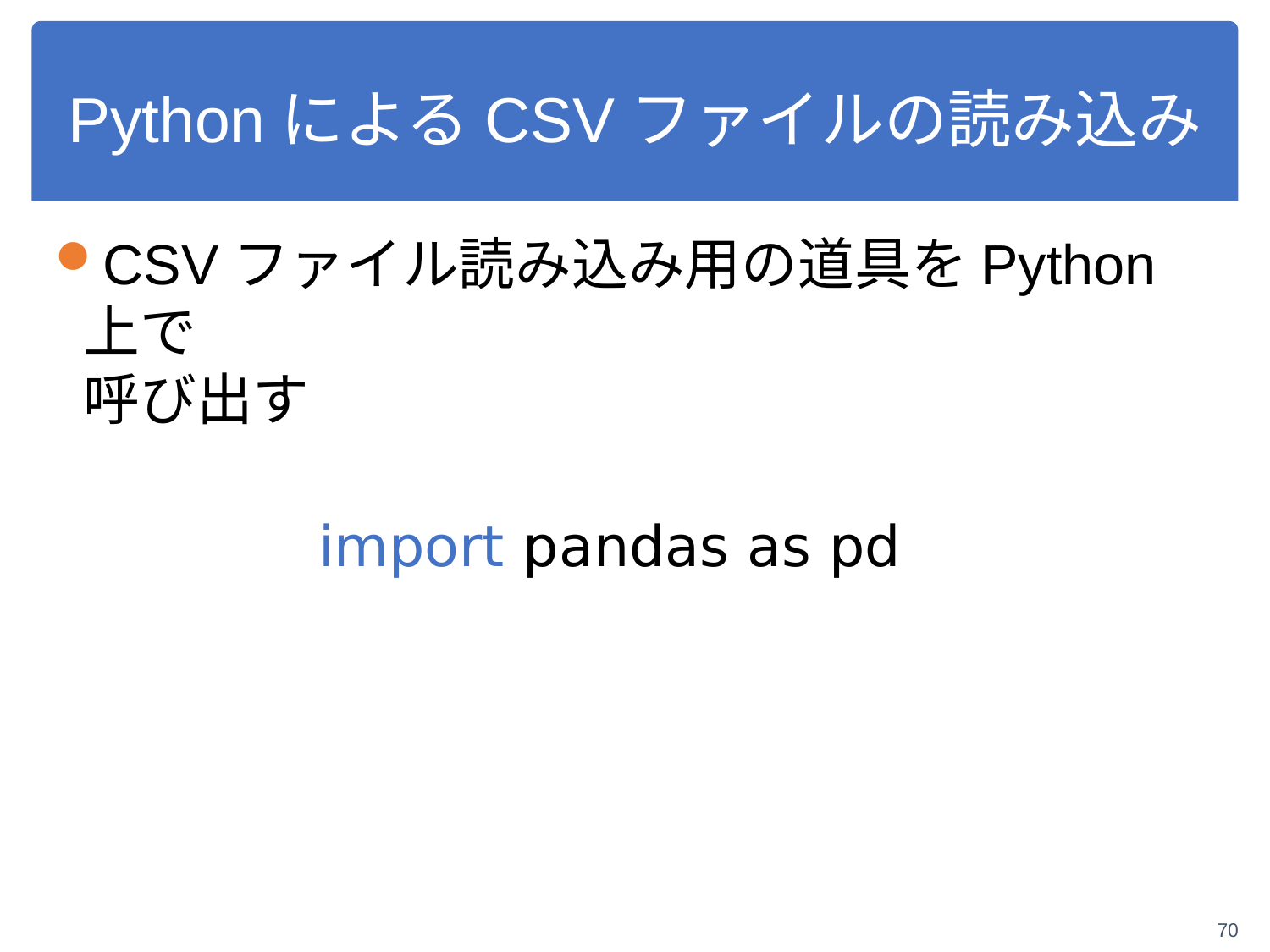

70
# PythonによるCSVファイルの読み込み
CSVファイル読み込み用の道具をPython上で
呼び出す

import pandas as pd